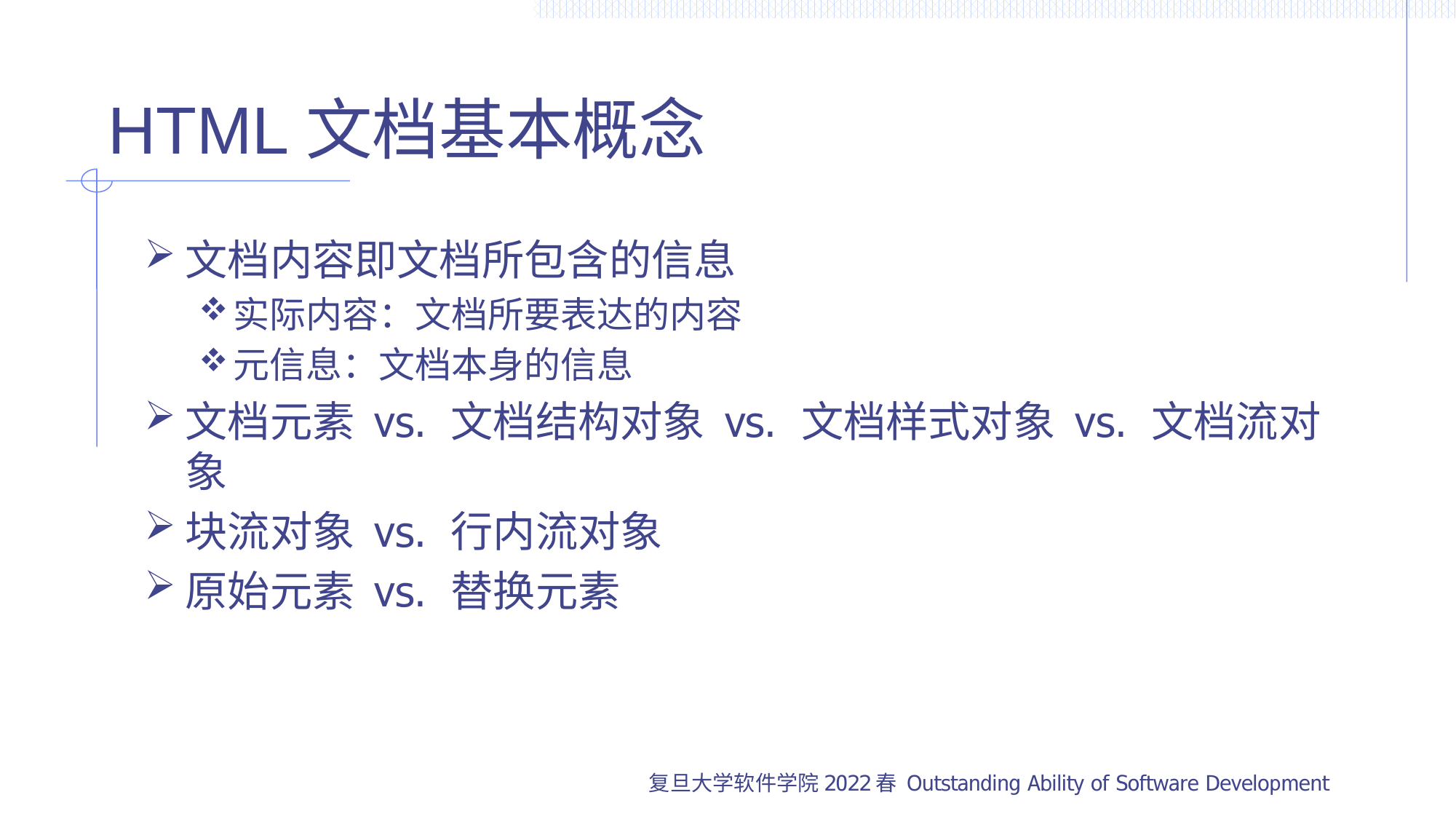

# HTML文档基本概念
文档内容即文档所包含的信息
实际内容：文档所要表达的内容
元信息：文档本身的信息
文档元素 vs. 文档结构对象 vs. 文档样式对象 vs. 文档流对象
块流对象 vs. 行内流对象
原始元素 vs. 替换元素